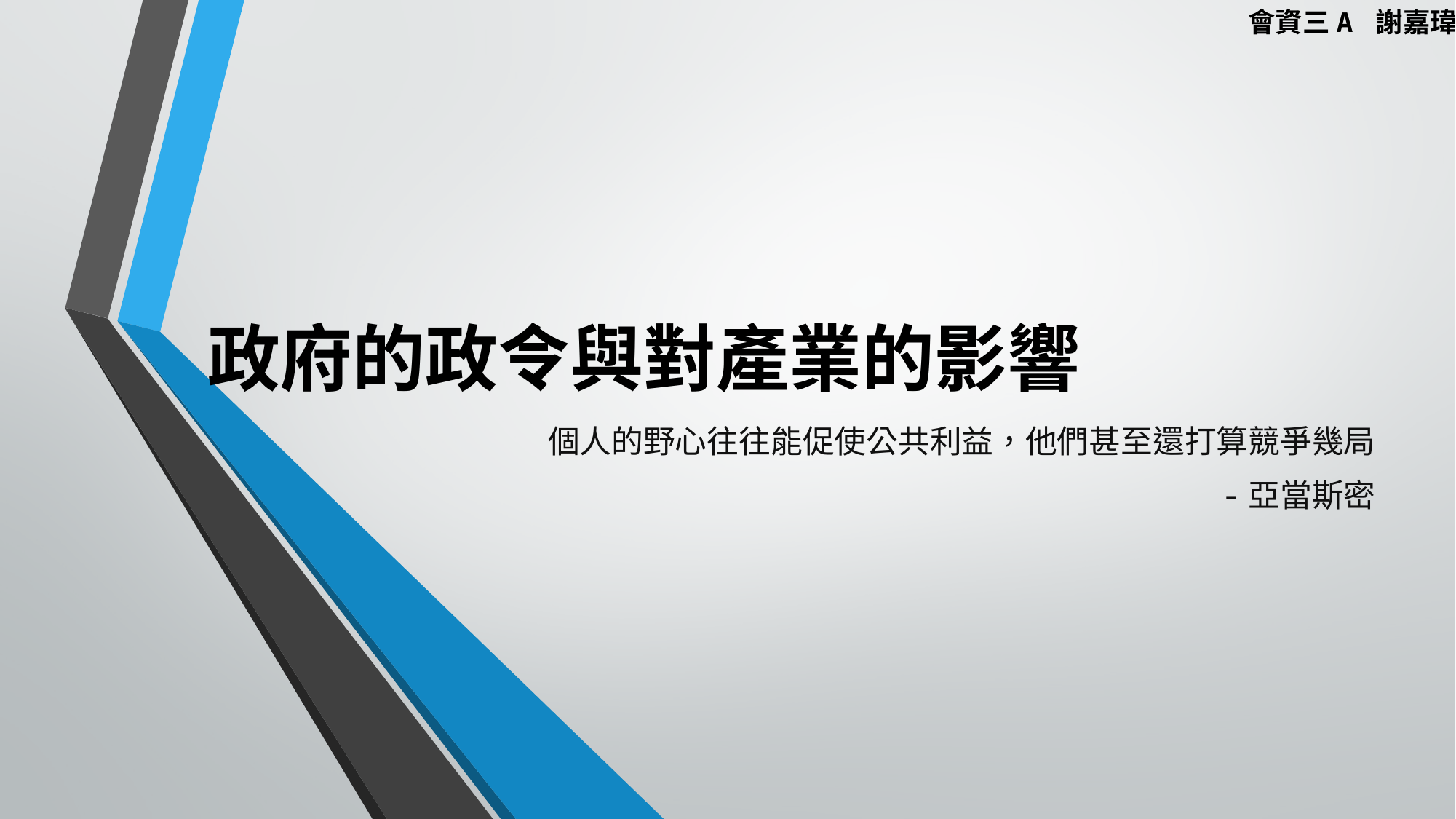

會資三A 謝嘉瑋
# 政府的政令與對產業的影響
個人的野心往往能促使公共利益，他們甚至還打算競爭幾局
                                           -亞當斯密